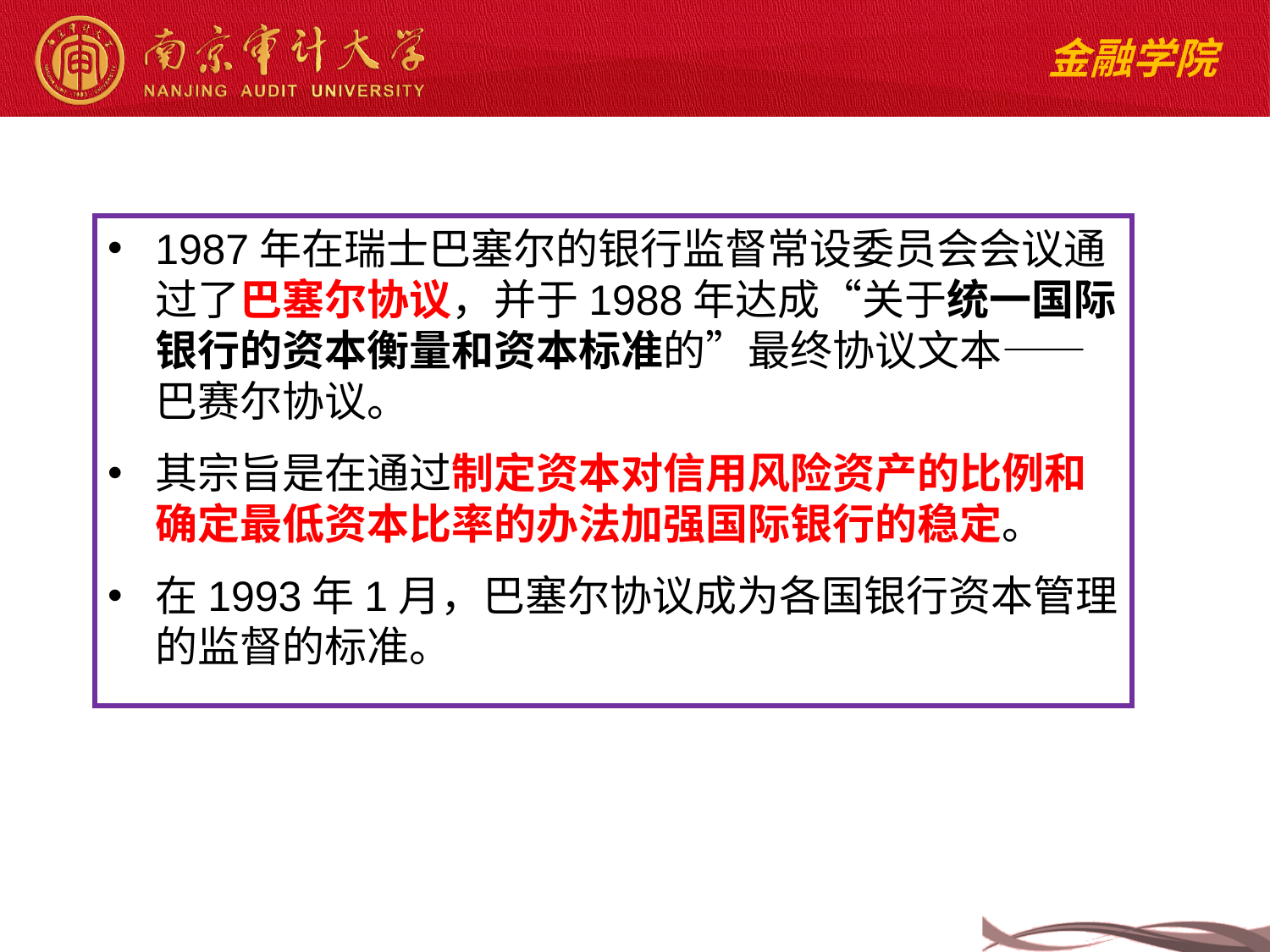

1987年在瑞士巴塞尔的银行监督常设委员会会议通过了巴塞尔协议，并于1988年达成“关于统一国际银行的资本衡量和资本标准的”最终协议文本——巴赛尔协议。
其宗旨是在通过制定资本对信用风险资产的比例和确定最低资本比率的办法加强国际银行的稳定。
在1993年1月，巴塞尔协议成为各国银行资本管理的监督的标准。